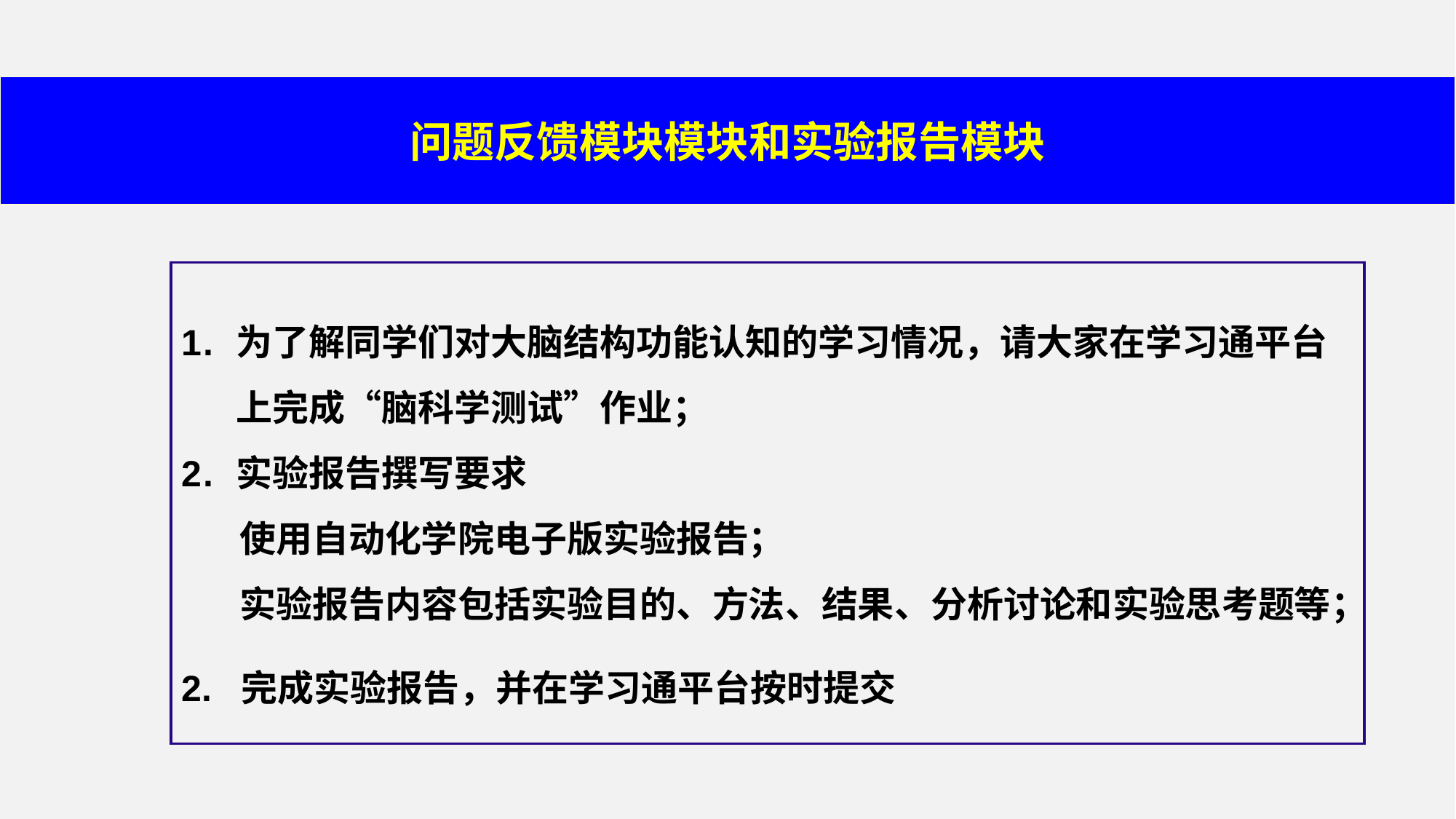

问题反馈模块模块和实验报告模块
为了解同学们对大脑结构功能认知的学习情况，请大家在学习通平台上完成“脑科学测试”作业；
实验报告撰写要求
      使用自动化学院电子版实验报告；
      实验报告内容包括实验目的、方法、结果、分析讨论和实验思考题等；
2.  完成实验报告，并在学习通平台按时提交